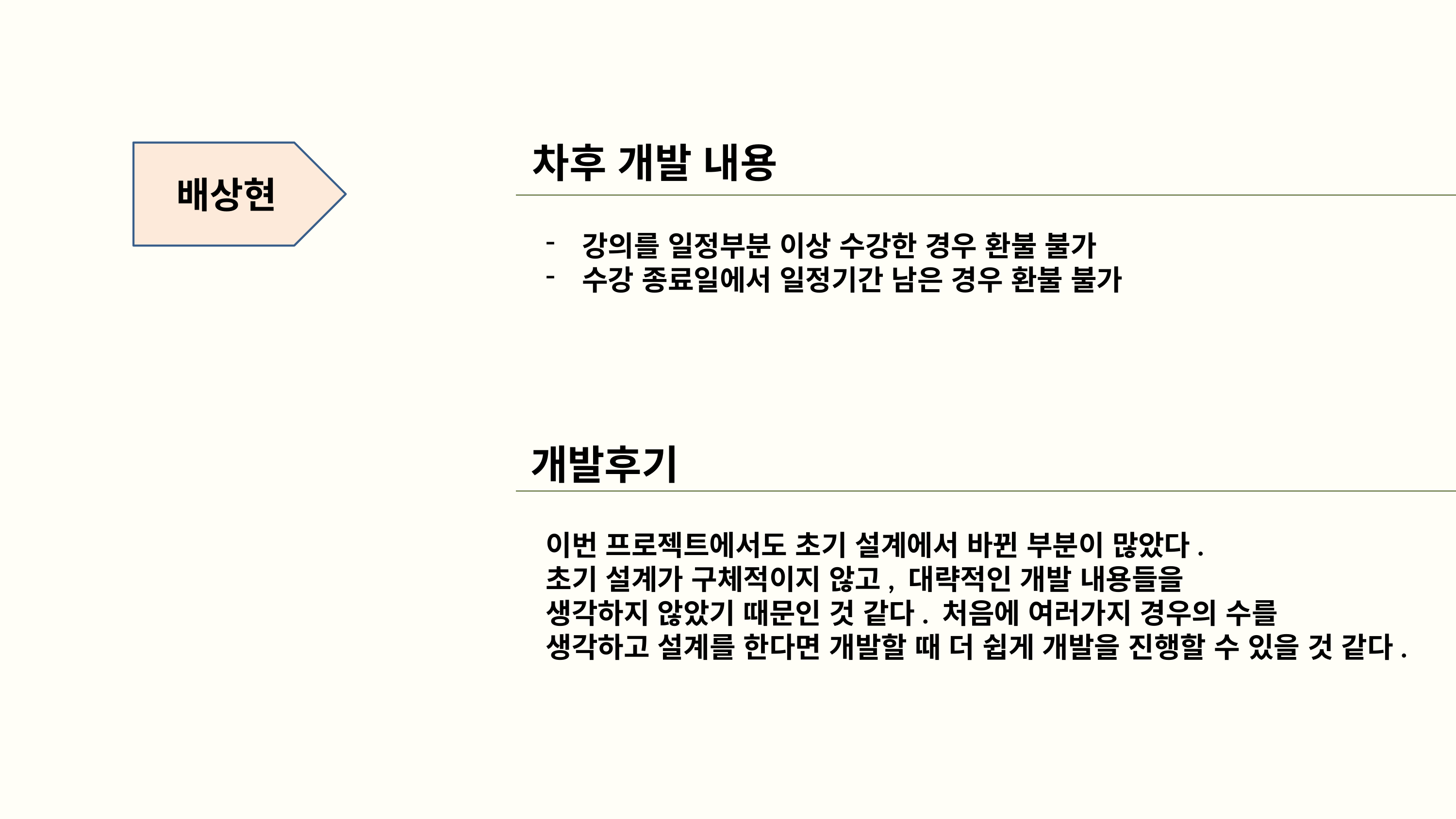

차후 개발 내용
배상현
강의를 일정부분 이상 수강한 경우 환불 불가
수강 종료일에서 일정기간 남은 경우 환불 불가
개발후기

이번 프로젝트에서도 초기 설계에서 바뀐 부분이 많았다.
초기 설계가 구체적이지 않고, 대략적인 개발 내용들을
생각하지 않았기 때문인 것 같다. 처음에 여러가지 경우의 수를
생각하고 설계를 한다면 개발할 때 더 쉽게 개발을 진행할 수 있을 것 같다.